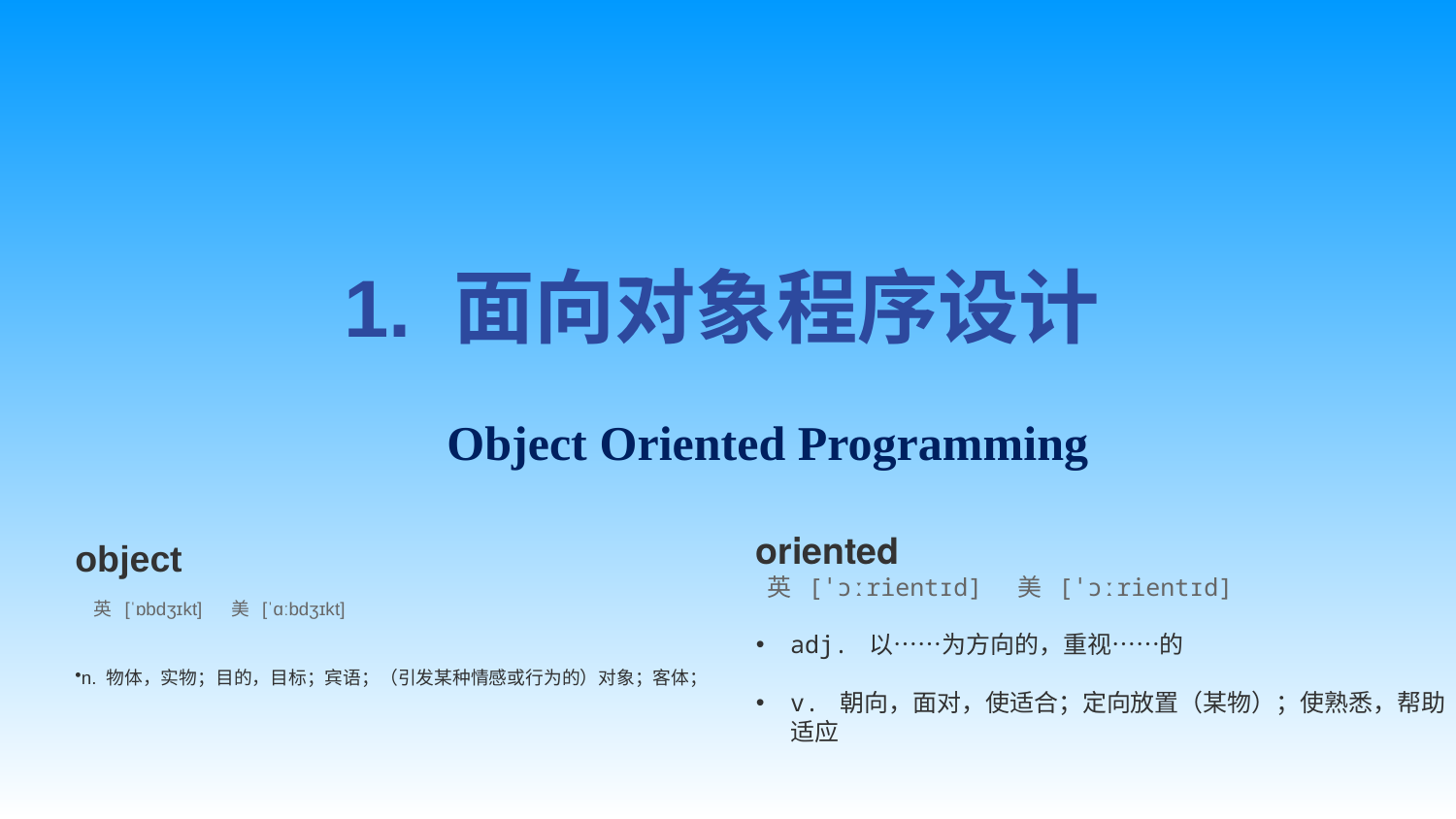

1. 面向对象程序设计
Object Oriented Programming
oriented
 英  [ˈɔːrientɪd]  美  [ˈɔːrientɪd]

adj. 以……为方向的，重视……的

v. 朝向，面对，使适合；定向放置（某物）；使熟悉，帮助适应

object
 英  [ˈɒbdʒɪkt]  美  [ˈɑːbdʒɪkt]

n. 物体，实物；目的，目标；宾语；（引发某种情感或行为的）对象；客体；